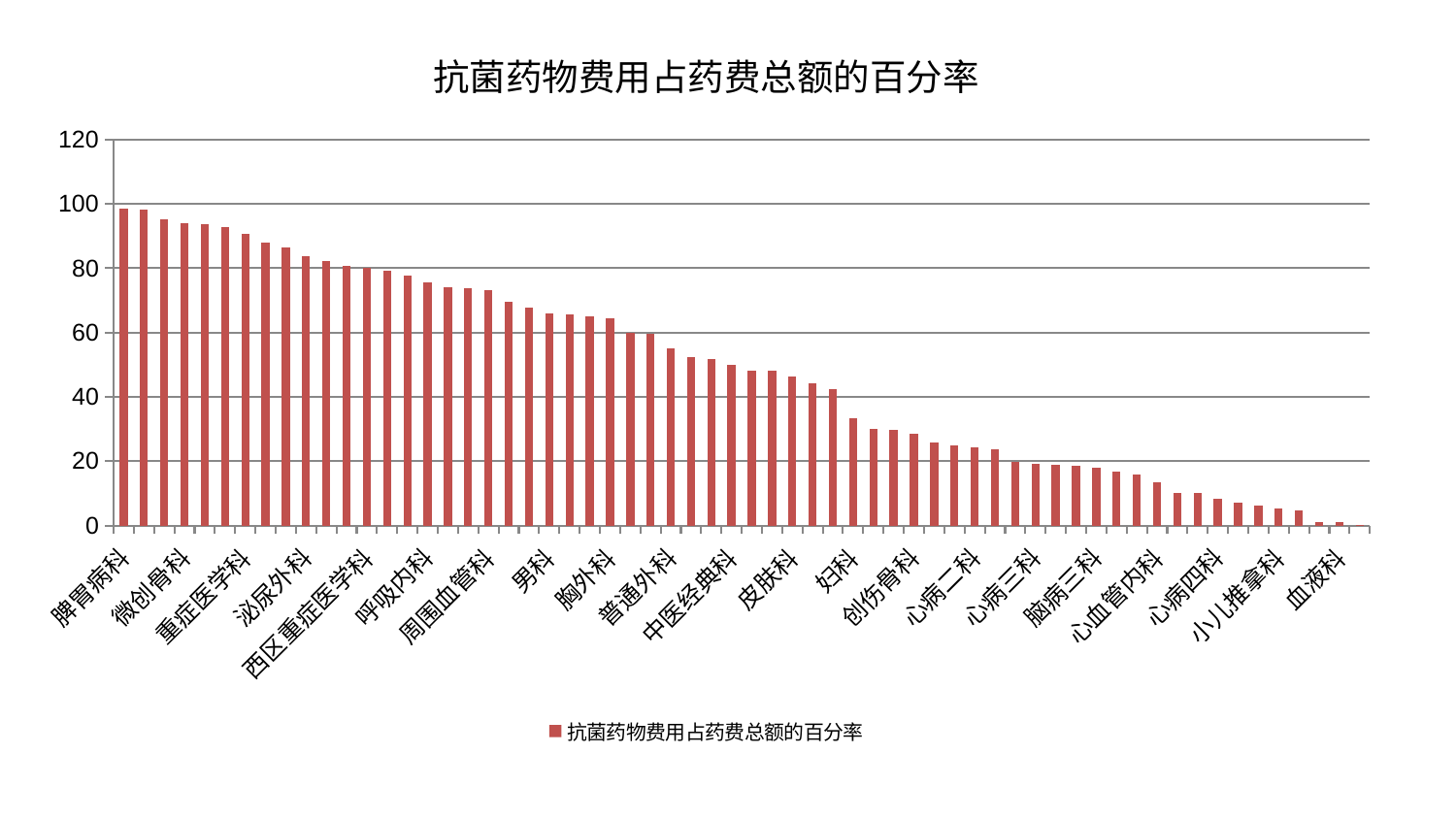

### Chart: 抗菌药物费用占药费总额的百分率

| Category | 抗菌药物费用占药费总额的百分率 |
|---|---|
| 脾胃病科 | 98.47822245700115 |
| 口腔科 | 98.30525503042257 |
| 神经外科 | 95.28784009182823 |
| 微创骨科 | 94.06281995608256 |
| 乳腺甲状腺外科 | 93.85678641989213 |
| 儿科 | 92.71496831230375 |
| 重症医学科 | 90.66219434613197 |
| 治未病中心 | 87.98996857258568 |
| 关节骨科 | 86.48368600528964 |
| 泌尿外科 | 83.86435290784013 |
| 妇科妇二科合并 | 82.11774186589254 |
| 眼科 | 80.78850654671118 |
| 西区重症医学科 | 80.22356559319623 |
| 美容皮肤科 | 79.26680601212215 |
| 东区重症医学科 | 77.6582211539808 |
| 呼吸内科 | 75.62161777129788 |
| 骨科 | 74.01768220484854 |
| 心病一科 | 73.86468945159226 |
| 周围血管科 | 73.21097475155776 |
| 身心医学科 | 69.545029620185 |
| 康复科 | 67.89174381752106 |
| 男科 | 66.06497636774779 |
| 脑病一科 | 65.77235308150297 |
| 肾病科 | 65.04237017533134 |
| 胸外科 | 64.59035957231632 |
| 小儿骨科 | 60.00007749669556 |
| 内分泌科 | 59.54615001923991 |
| 普通外科 | 55.07782395821994 |
| 肾脏内科 | 52.513150063634306 |
| 脊柱骨科 | 51.68908560064192 |
| 中医经典科 | 50.02877448670362 |
| 针灸科 | 48.28176641769095 |
| 脑病二科 | 48.12637308158663 |
| 皮肤科 | 46.219114531924774 |
| 肝胆外科 | 44.296044296568304 |
| 综合内科 | 42.37156472457939 |
| 妇科 | 33.465140925757694 |
| 妇二科 | 29.94029150235855 |
| 耳鼻喉科 | 29.78251177233897 |
| 创伤骨科 | 28.485592311295015 |
| 肛肠科 | 25.927153309473017 |
| 消化内科 | 25.00810289920601 |
| 心病二科 | 24.385315706654165 |
| 神经内科 | 23.811207222600707 |
| 东区肾病科 | 19.889873384233468 |
| 心病三科 | 19.256521520466375 |
| 显微骨科 | 18.920686658947837 |
| 中医外治中心 | 18.571396353381896 |
| 脑病三科 | 17.98807004227061 |
| 推拿科 | 16.59262873590619 |
| 老年医学科 | 16.000226914120354 |
| 心血管内科 | 13.326991427814061 |
| 运动损伤骨科 | 10.187894215811788 |
| 脾胃科消化科合并 | 9.990767086366969 |
| 心病四科 | 8.292438672722469 |
| 产科 | 7.164100653580063 |
| 肝病科 | 6.091554894324092 |
| 小儿推拿科 | 5.296869518629155 |
| 肿瘤内科 | 4.811237367035037 |
| 风湿病科 | 1.1074858738953308 |
| 血液科 | 1.0394702993633986 |
| 医院 | 0.0389 |
190